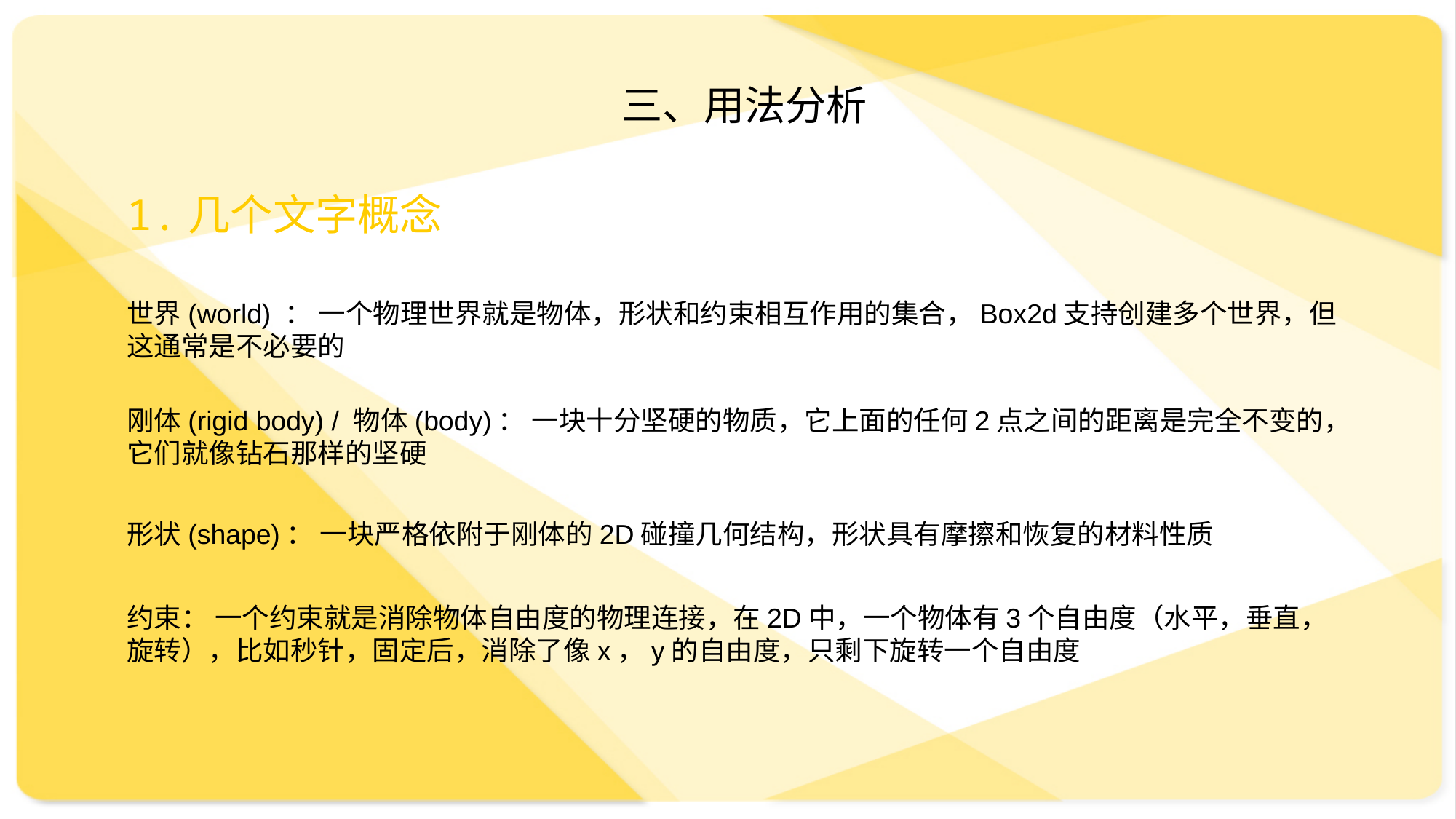

三、用法分析
1.几个文字概念
世界(world) ： 一个物理世界就是物体，形状和约束相互作用的集合，Box2d支持创建多个世界，但这通常是不必要的
刚体(rigid body) / 物体(body)： 一块十分坚硬的物质，它上面的任何2点之间的距离是完全不变的，它们就像钻石那样的坚硬
形状(shape)： 一块严格依附于刚体的2D碰撞几何结构，形状具有摩擦和恢复的材料性质
约束： 一个约束就是消除物体自由度的物理连接，在2D中，一个物体有3个自由度（水平，垂直，旋转），比如秒针，固定后，消除了像x，y的自由度，只剩下旋转一个自由度